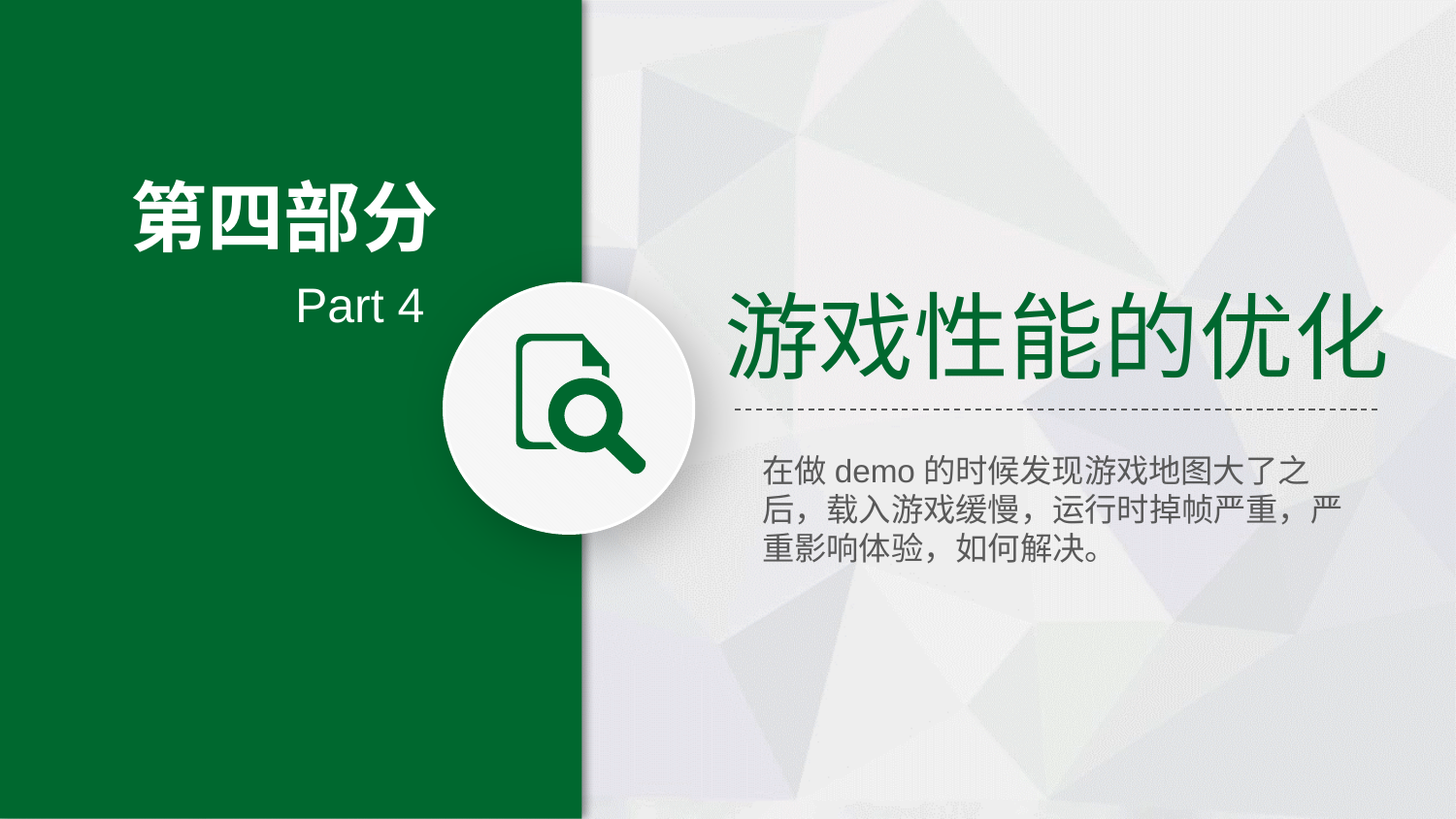

第四部分
Part 4
游戏性能的优化

在做demo的时候发现游戏地图大了之后，载入游戏缓慢，运行时掉帧严重，严重影响体验，如何解决。